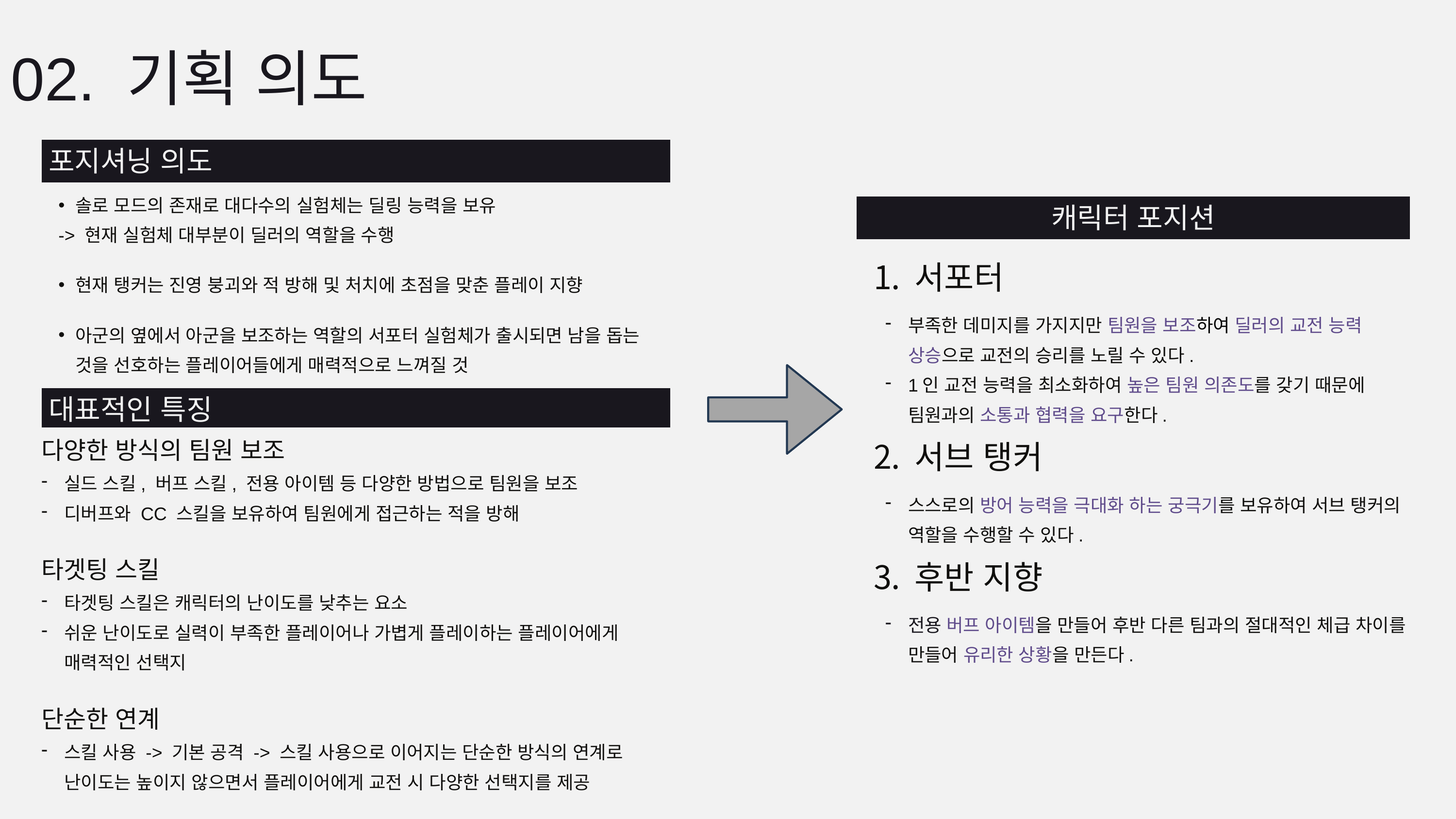

02. 기획 의도
포지셔닝 의도
솔로 모드의 존재로 대다수의 실험체는 딜링 능력을 보유
-> 현재 실험체 대부분이 딜러의 역할을 수행
현재 탱커는 진영 붕괴와 적 방해 및 처치에 초점을 맞춘 플레이 지향
아군의 옆에서 아군을 보조하는 역할의 서포터 실험체가 출시되면 남을 돕는 것을 선호하는 플레이어들에게 매력적으로 느껴질 것
캐릭터 포지션
서포터
부족한 데미지를 가지지만 팀원을 보조하여 딜러의 교전 능력 상승으로 교전의 승리를 노릴 수 있다.
1인 교전 능력을 최소화하여 높은 팀원 의존도를 갖기 때문에 팀원과의 소통과 협력을 요구한다.
서브 탱커
스스로의 방어 능력을 극대화 하는 궁극기를 보유하여 서브 탱커의 역할을 수행할 수 있다.
후반 지향
전용 버프 아이템을 만들어 후반 다른 팀과의 절대적인 체급 차이를 만들어 유리한 상황을 만든다.

대표적인 특징
다양한 방식의 팀원 보조
실드 스킬, 버프 스킬, 전용 아이템 등 다양한 방법으로 팀원을 보조
디버프와 CC 스킬을 보유하여 팀원에게 접근하는 적을 방해

타겟팅 스킬
타겟팅 스킬은 캐릭터의 난이도를 낮추는 요소
쉬운 난이도로 실력이 부족한 플레이어나 가볍게 플레이하는 플레이어에게 매력적인 선택지

단순한 연계
스킬 사용 -> 기본 공격 -> 스킬 사용으로 이어지는 단순한 방식의 연계로 난이도는 높이지 않으면서 플레이어에게 교전 시 다양한 선택지를 제공